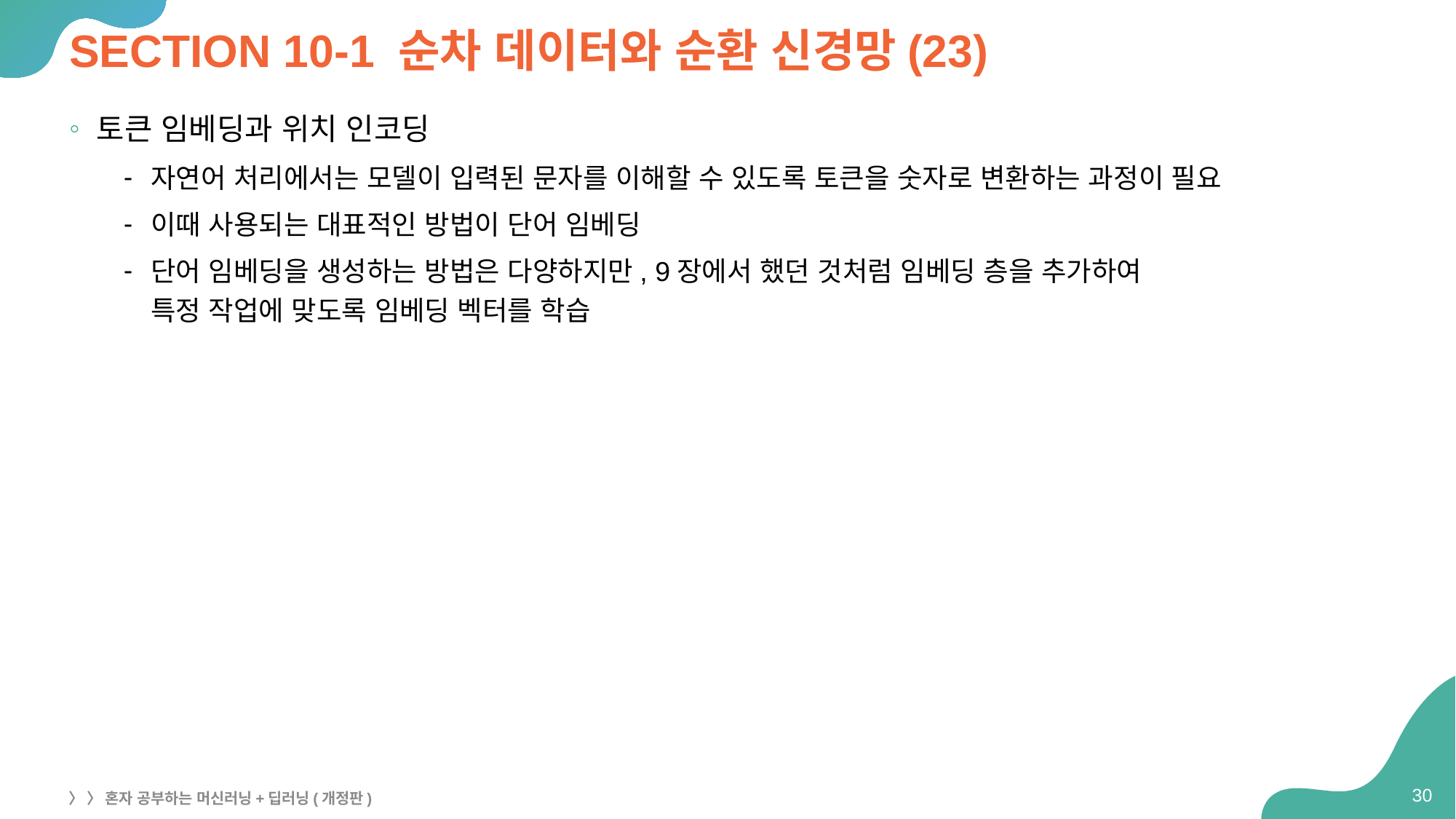

# SECTION 10-1 순차 데이터와 순환 신경망(23)
토큰 임베딩과 위치 인코딩
자연어 처리에서는 모델이 입력된 문자를 이해할 수 있도록 토큰을 숫자로 변환하는 과정이 필요
이때 사용되는 대표적인 방법이 단어 임베딩
단어 임베딩을 생성하는 방법은 다양하지만, 9장에서 했던 것처럼 임베딩 층을 추가하여
특정 작업에 맞도록 임베딩 벡터를 학습
30
〉 〉 혼자 공부하는 머신러닝+딥러닝(개정판)